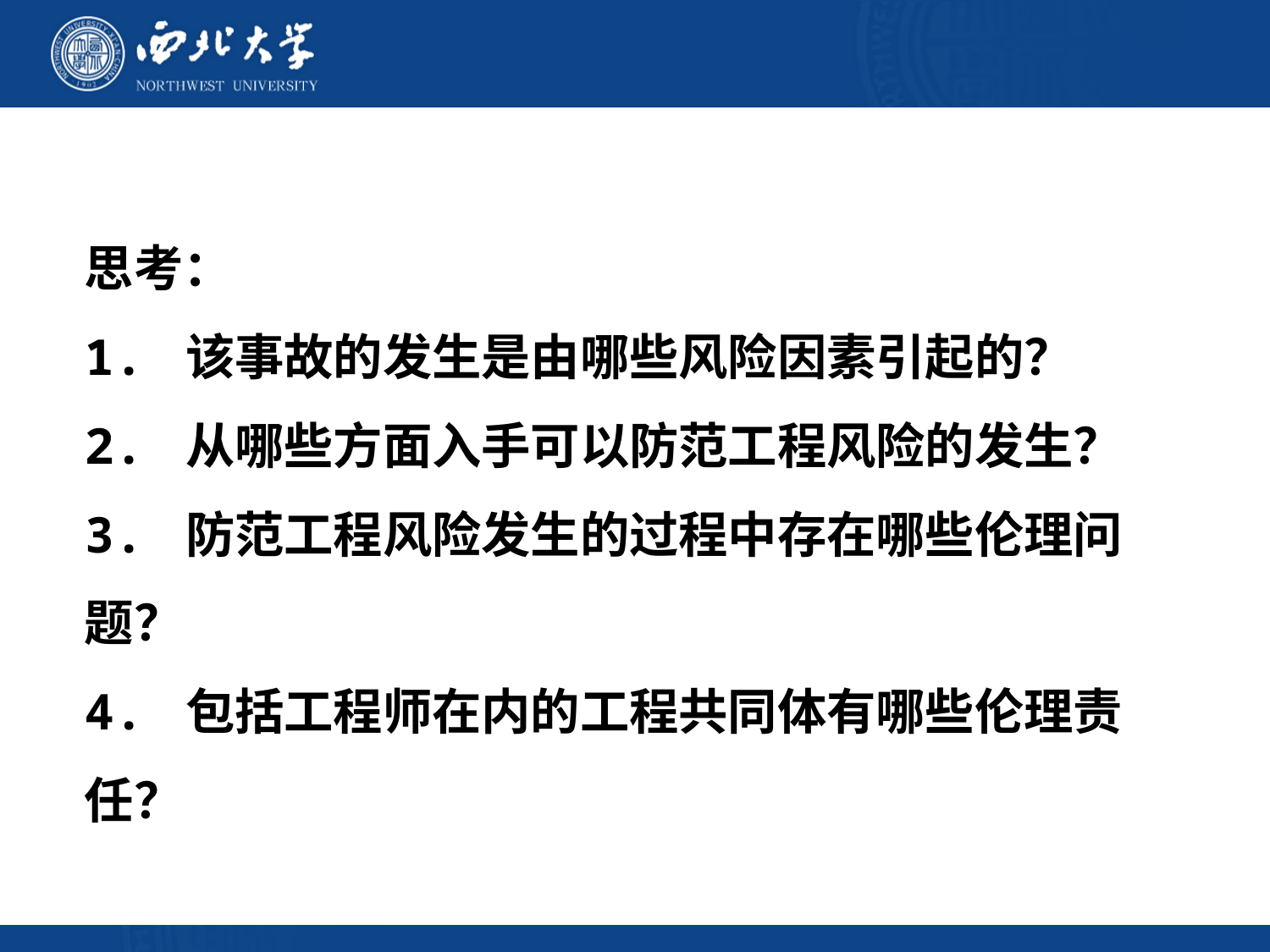

思考：
1. 该事故的发生是由哪些风险因素引起的？
2. 从哪些方面入手可以防范工程风险的发生？
3. 防范工程风险发生的过程中存在哪些伦理问题？
4. 包括工程师在内的工程共同体有哪些伦理责任？